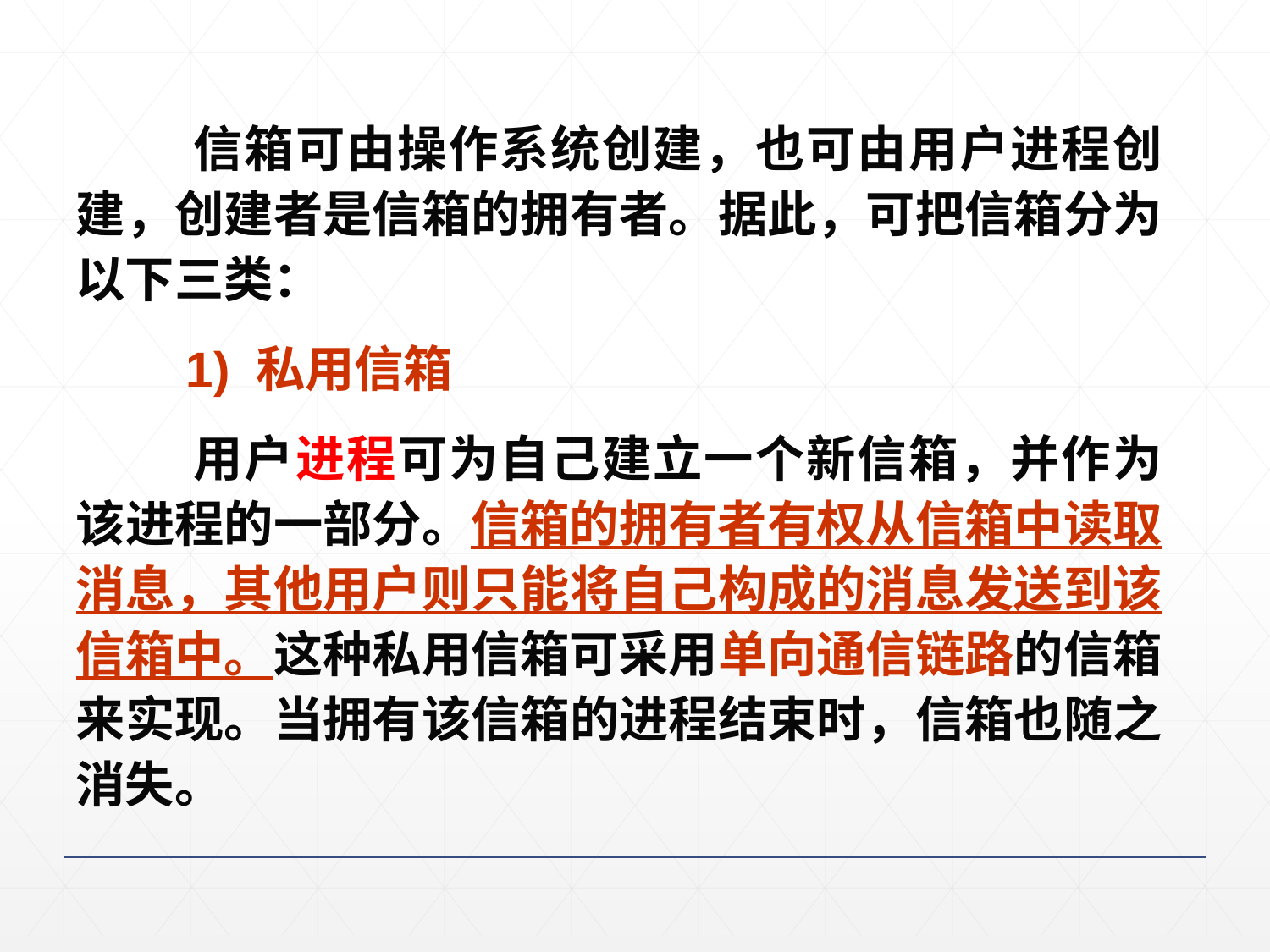

信箱可由操作系统创建，也可由用户进程创建，创建者是信箱的拥有者。据此，可把信箱分为以下三类：
        1) 私用信箱
        用户进程可为自己建立一个新信箱，并作为该进程的一部分。信箱的拥有者有权从信箱中读取消息，其他用户则只能将自己构成的消息发送到该信箱中。这种私用信箱可采用单向通信链路的信箱来实现。当拥有该信箱的进程结束时，信箱也随之消失。